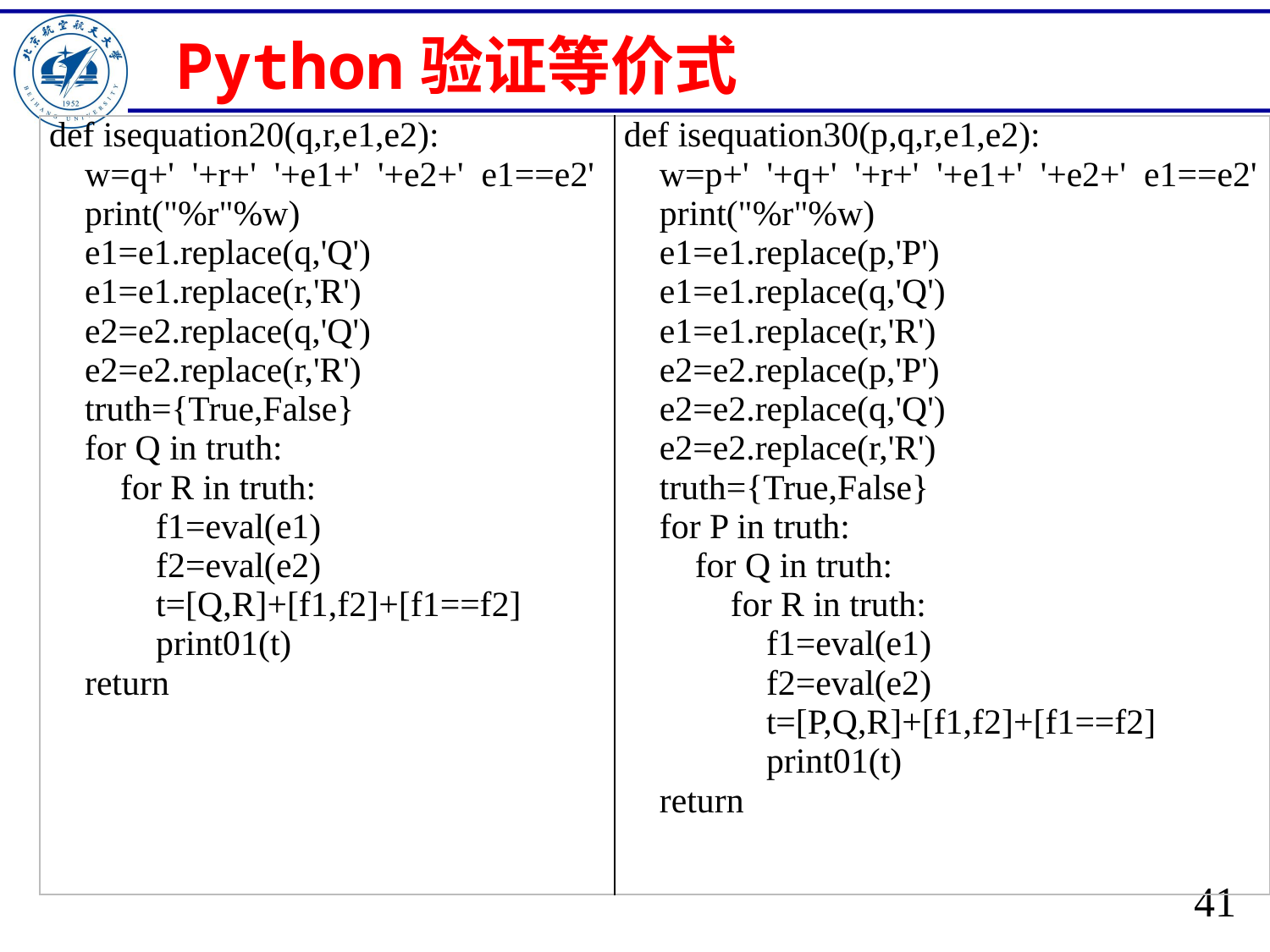

# Python验证等价式
| def isequation20(q,r,e1,e2): w=q+' '+r+' '+e1+' '+e2+' e1==e2' print("%r"%w) e1=e1.replace(q,'Q') e1=e1.replace(r,'R') e2=e2.replace(q,'Q') e2=e2.replace(r,'R') truth={True,False} for Q in truth: for R in truth: f1=eval(e1) f2=eval(e2) t=[Q,R]+[f1,f2]+[f1==f2] print01(t) return | def isequation30(p,q,r,e1,e2): w=p+' '+q+' '+r+' '+e1+' '+e2+' e1==e2' print("%r"%w) e1=e1.replace(p,'P') e1=e1.replace(q,'Q') e1=e1.replace(r,'R') e2=e2.replace(p,'P') e2=e2.replace(q,'Q') e2=e2.replace(r,'R') truth={True,False} for P in truth: for Q in truth: for R in truth: f1=eval(e1) f2=eval(e2) t=[P,Q,R]+[f1,f2]+[f1==f2] print01(t) return |
| --- | --- |